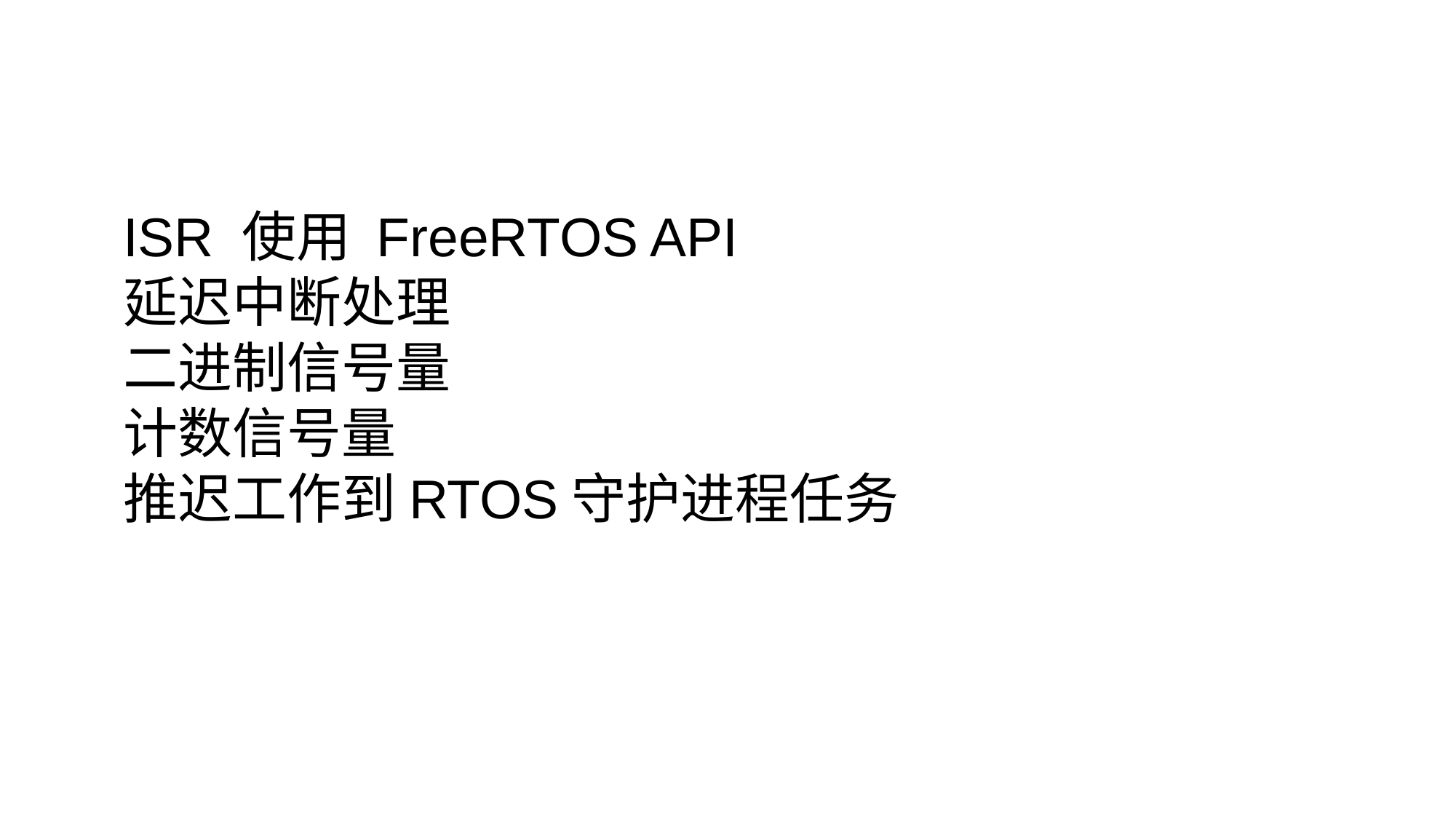

ISR 使用 FreeRTOS API
延迟中断处理
二进制信号量
计数信号量
推迟工作到RTOS守护进程任务